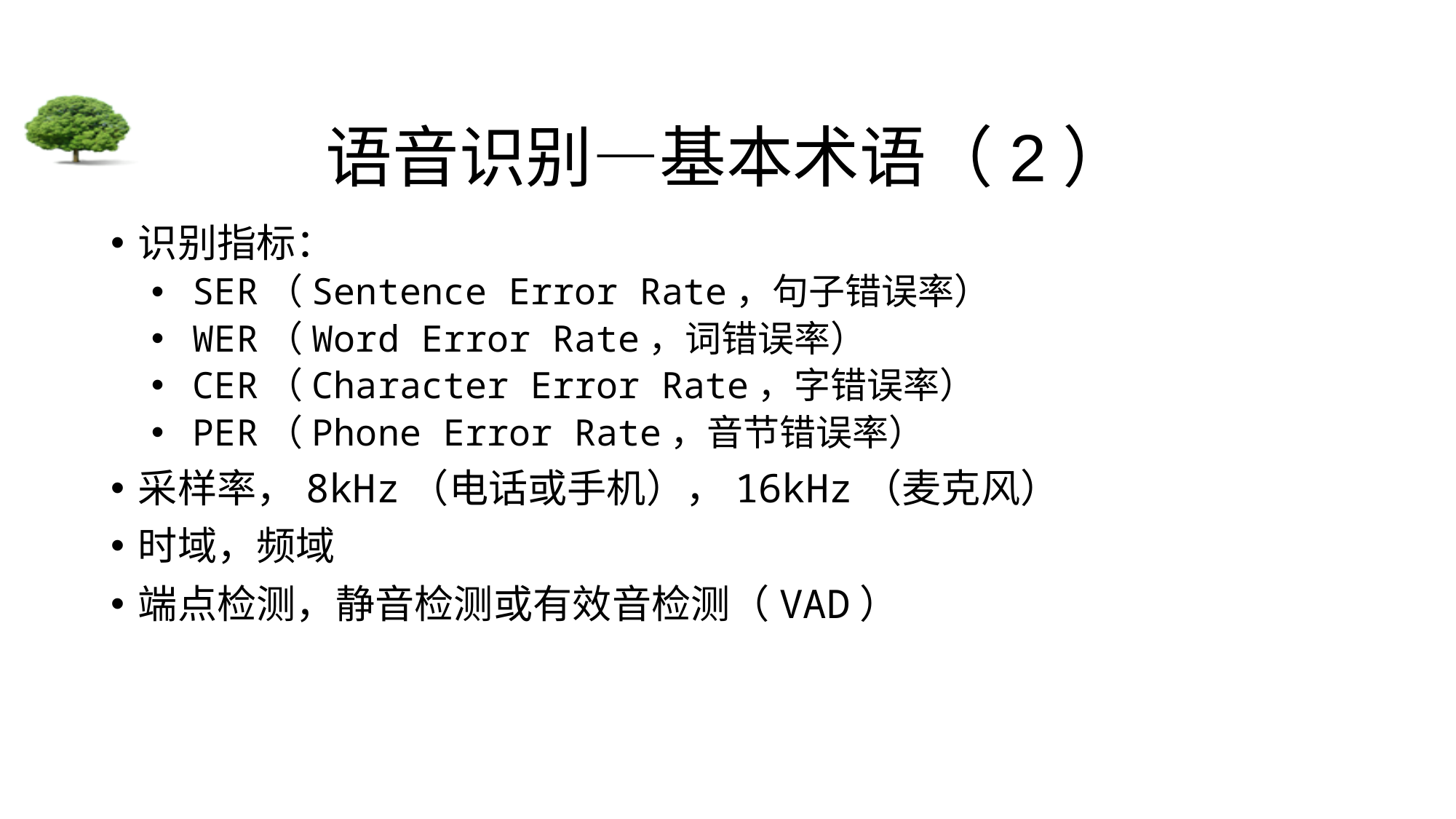

# 语音识别—基本术语（2）
识别指标：
SER（Sentence Error Rate，句子错误率）
WER（Word Error Rate，词错误率）
CER（Character Error Rate，字错误率）
PER（Phone Error Rate，音节错误率）
采样率，8kHz（电话或手机），16kHz（麦克风）
时域，频域
端点检测，静音检测或有效音检测（VAD）